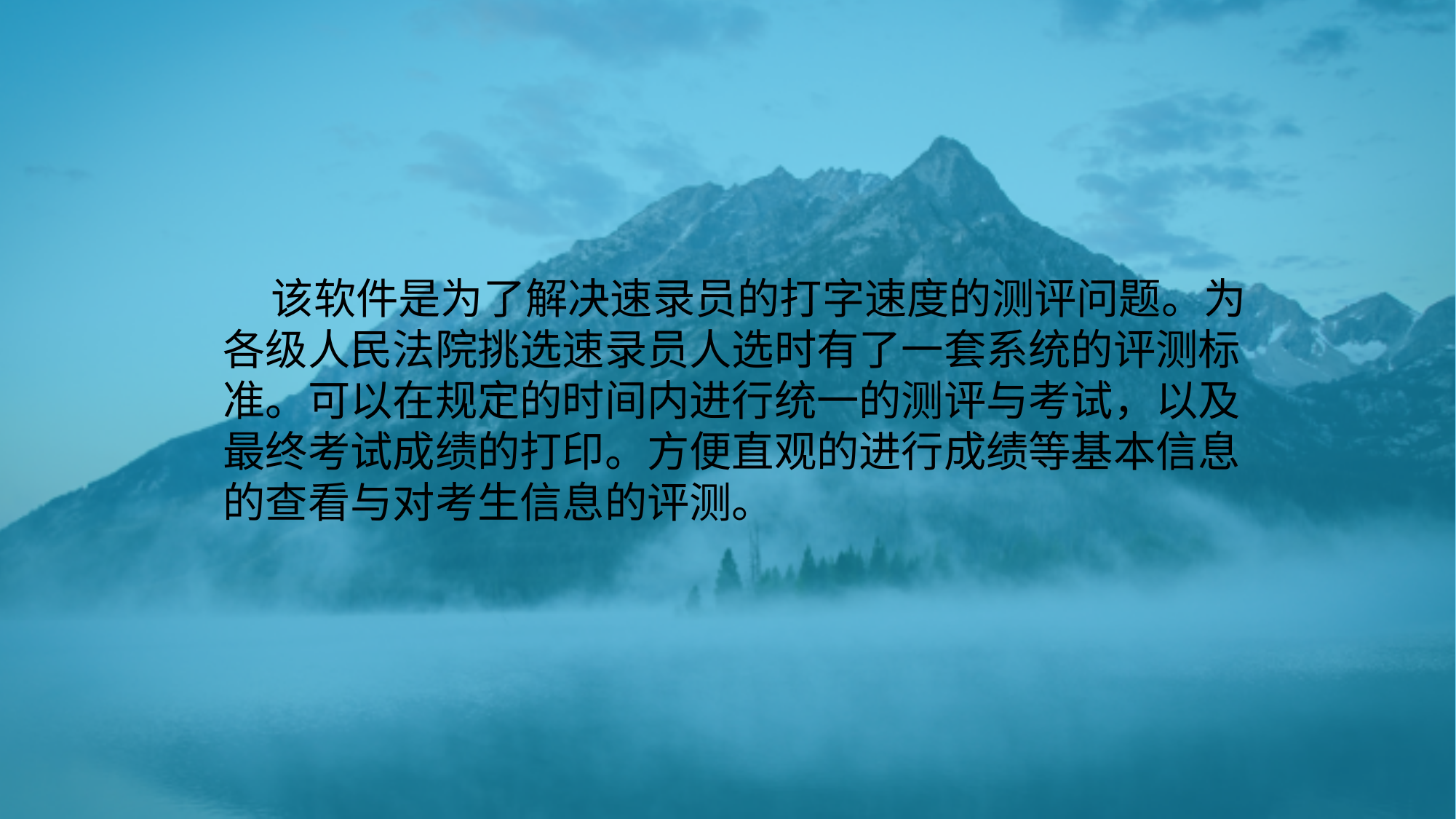

该软件是为了解决速录员的打字速度的测评问题。为各级人民法院挑选速录员人选时有了一套系统的评测标准。可以在规定的时间内进行统一的测评与考试，以及最终考试成绩的打印。方便直观的进行成绩等基本信息的查看与对考生信息的评测。